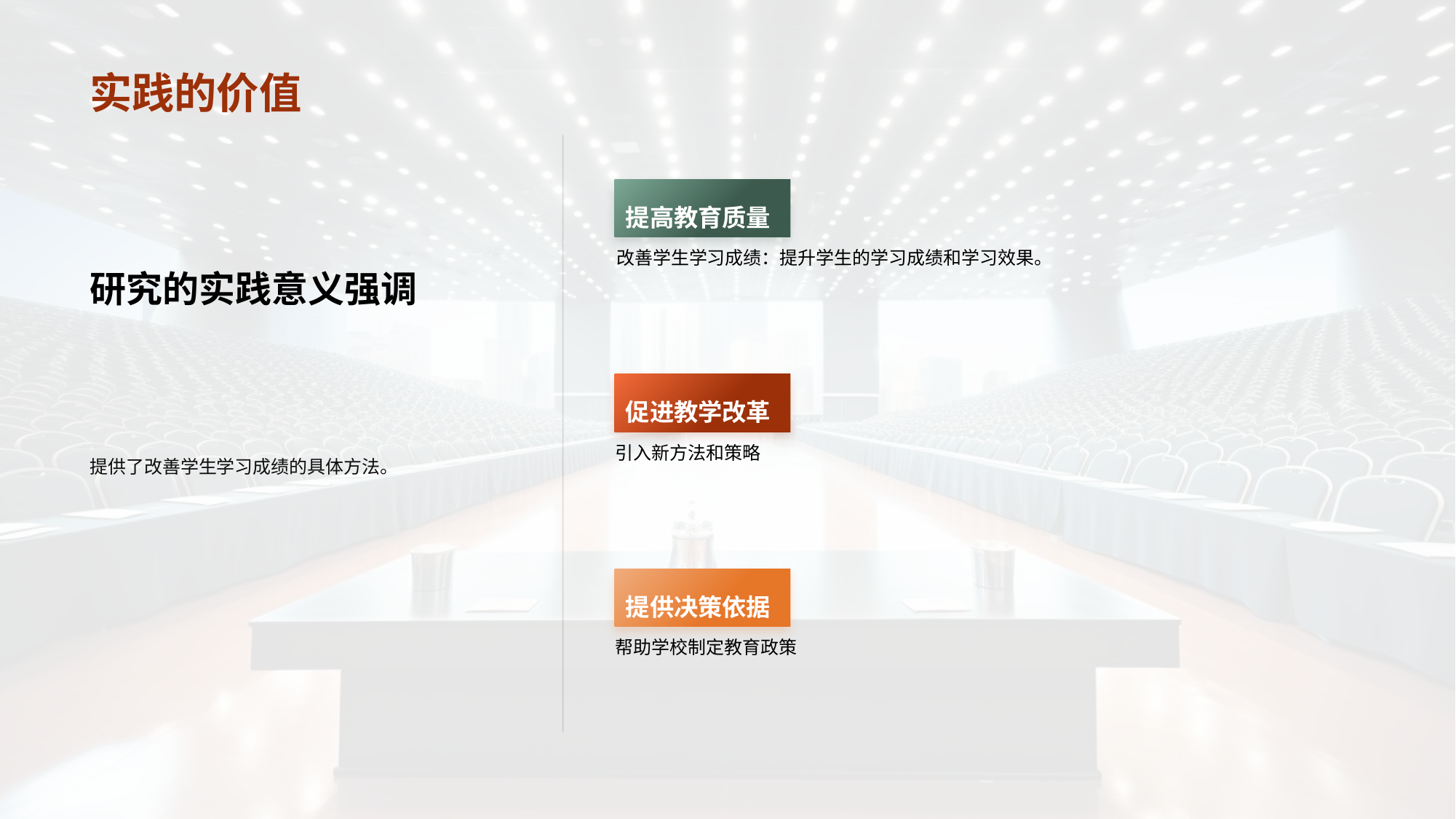

# 实践的价值
提高教育质量
改善学生学习成绩：提升学生的学习成绩和学习效果。
研究的实践意义强调
促进教学改革
引入新方法和策略
提供了改善学生学习成绩的具体方法。
提供决策依据
帮助学校制定教育政策